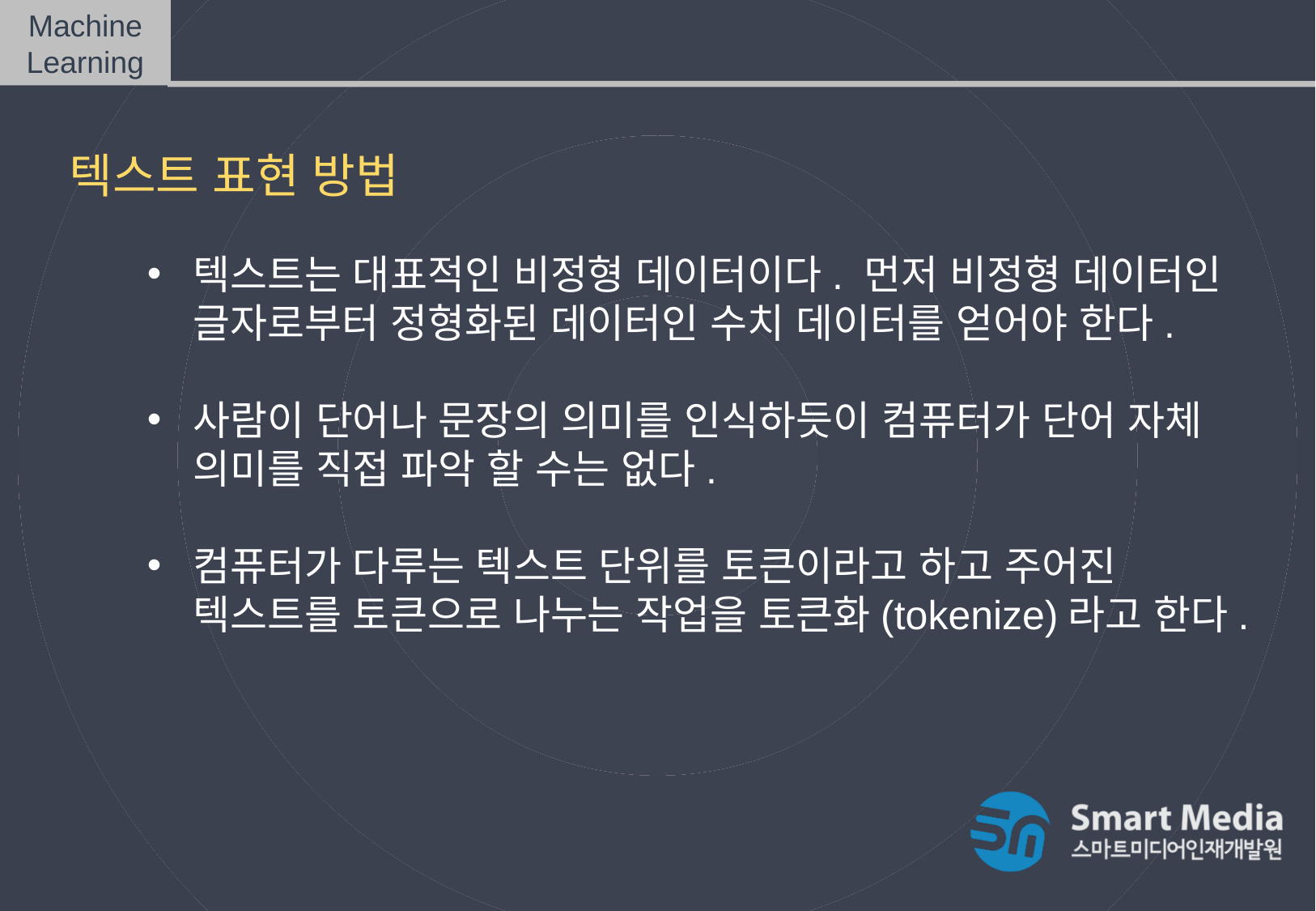

Machine Learning
텍스트마이닝(Text mining)

텍스트 표현 방법
텍스트는 대표적인 비정형 데이터이다. 먼저 비정형 데이터인 글자로부터 정형화된 데이터인 수치 데이터를 얻어야 한다.

사람이 단어나 문장의 의미를 인식하듯이 컴퓨터가 단어 자체 의미를 직접 파악 할 수는 없다.

컴퓨터가 다루는 텍스트 단위를 토큰이라고 하고 주어진 텍스트를 토큰으로 나누는 작업을 토큰화(tokenize)라고 한다.